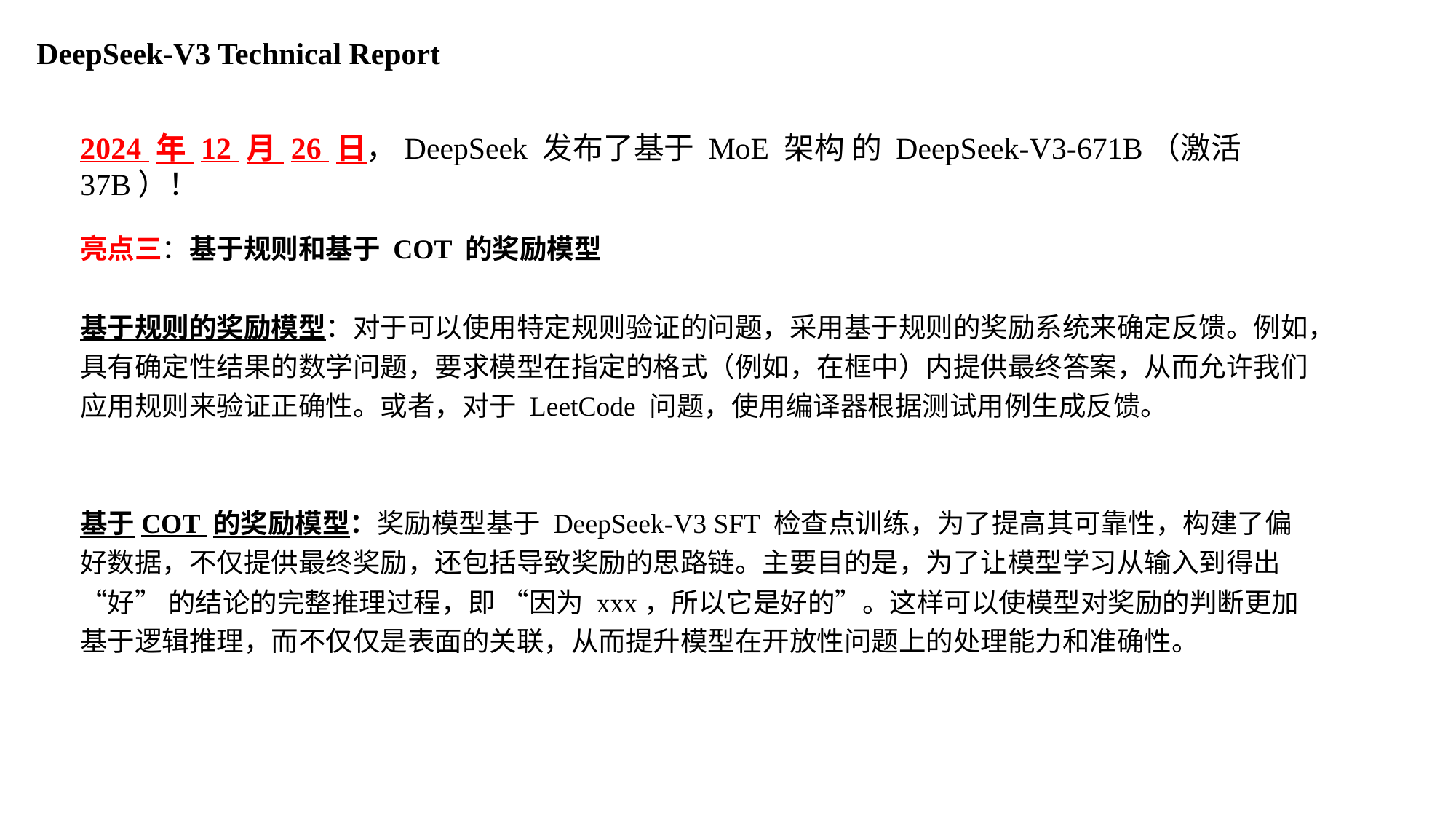

DeepSeek-V3 Technical Report
2024 年 12 月 26 日，DeepSeek 发布了基于 MoE 架构 的 DeepSeek-V3-671B（激活37B）！
亮点三：基于规则和基于 COT 的奖励模型

基于规则的奖励模型：对于可以使用特定规则验证的问题，采用基于规则的奖励系统来确定反馈。例如，具有确定性结果的数学问题，要求模型在指定的格式（例如，在框中）内提供最终答案，从而允许我们应用规则来验证正确性。或者，对于 LeetCode 问题，使用编译器根据测试用例生成反馈。

基于COT 的奖励模型：奖励模型基于 DeepSeek-V3 SFT 检查点训练，为了提高其可靠性，构建了偏好数据，不仅提供最终奖励，还包括导致奖励的思路链。主要目的是，为了让模型学习从输入到得出 “好” 的结论的完整推理过程，即 “因为 xxx，所以它是好的”。这样可以使模型对奖励的判断更加基于逻辑推理，而不仅仅是表面的关联，从而提升模型在开放性问题上的处理能力和准确性。